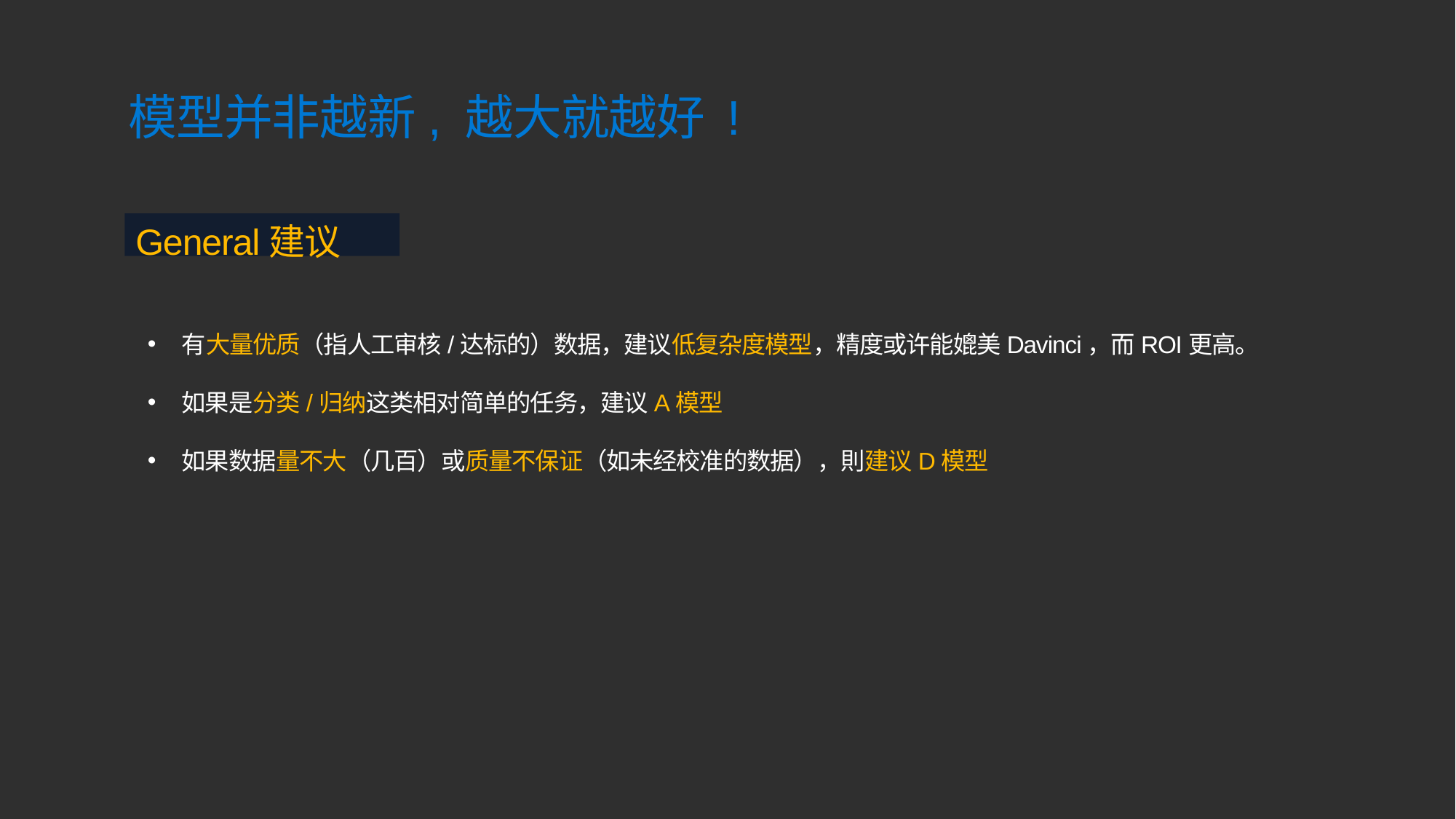

模型并非越新, 越大就越好 !
General建议
有大量优质（指人工审核/达标的）数据，建议低复杂度模型，精度或许能媲美Davinci，而ROI更高。

如果是分类/归纳这类相对简单的任务，建议A模型

如果数据量不大（几百）或质量不保证（如未经校准的数据），則建议D模型